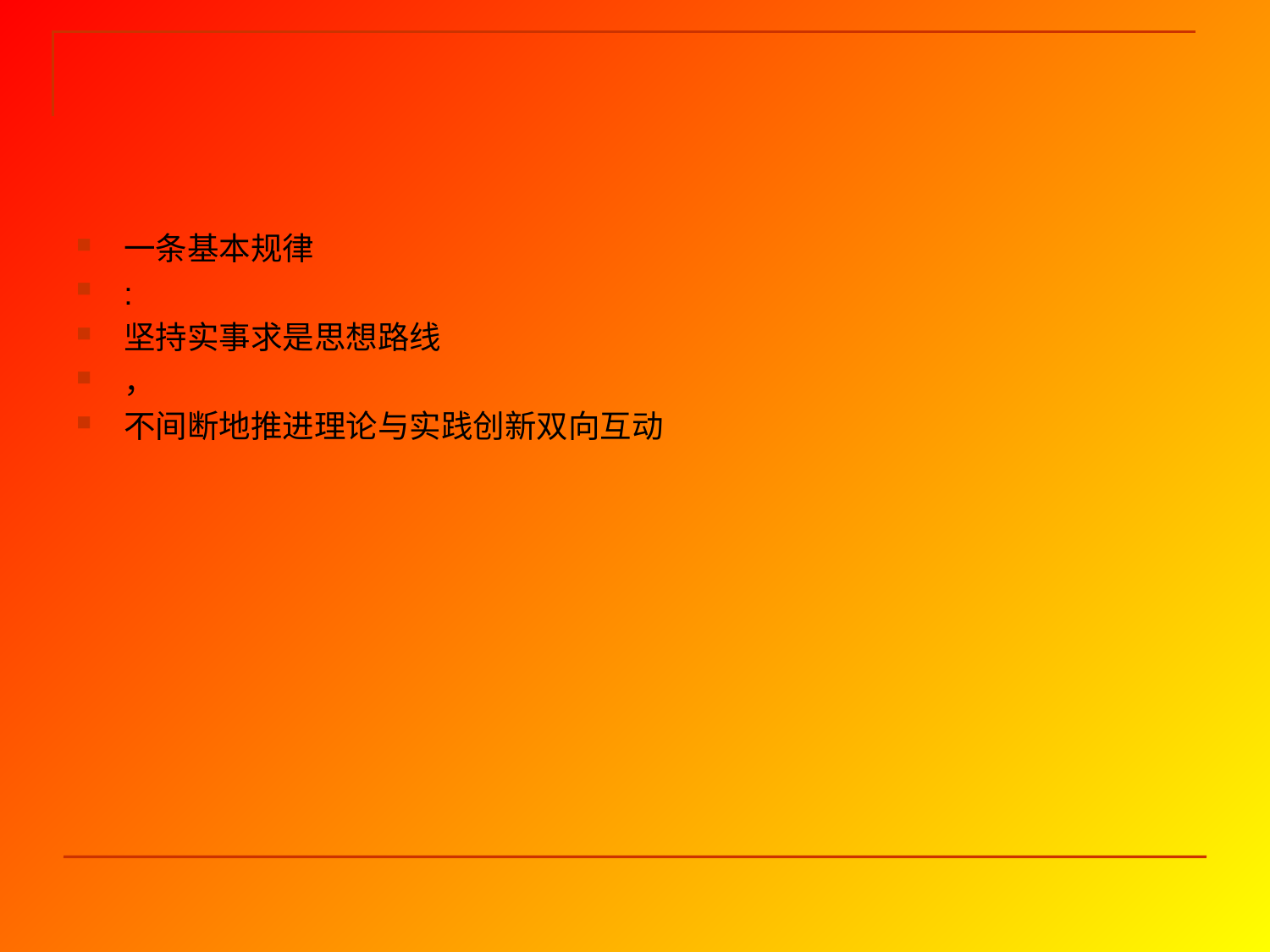

#
一条基本规律
:
坚持实事求是思想路线
，
不间断地推进理论与实践创新双向互动